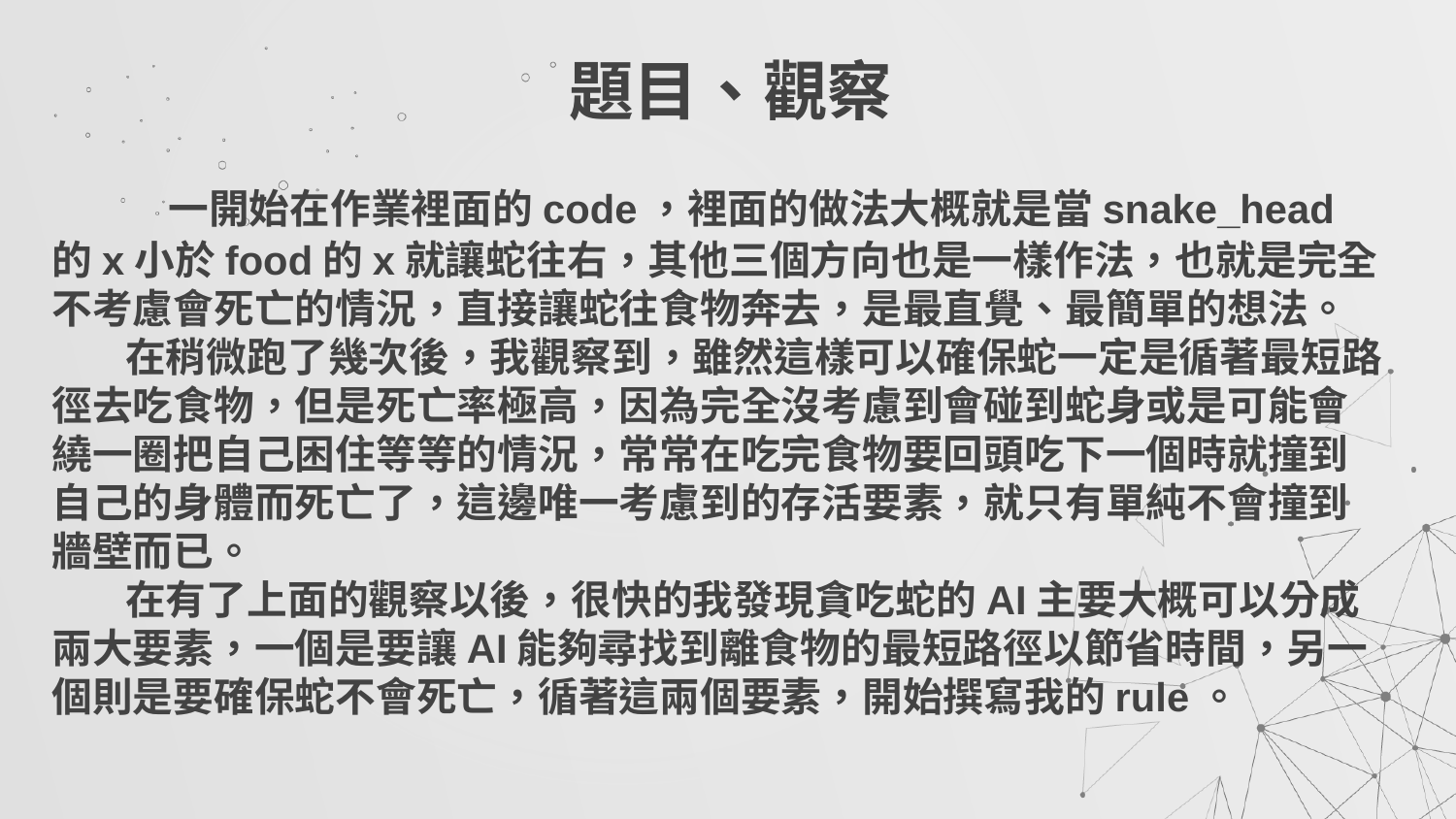

題目、觀察
# 一開始在作業裡面的code，裡面的做法大概就是當snake_head的x小於food的x就讓蛇往右，其他三個方向也是一樣作法，也就是完全不考慮會死亡的情況，直接讓蛇往食物奔去，是最直覺、最簡單的想法。 在稍微跑了幾次後，我觀察到，雖然這樣可以確保蛇一定是循著最短路徑去吃食物，但是死亡率極高，因為完全沒考慮到會碰到蛇身或是可能會繞一圈把自己困住等等的情況，常常在吃完食物要回頭吃下一個時就撞到自己的身體而死亡了，這邊唯一考慮到的存活要素，就只有單純不會撞到牆壁而已。 在有了上面的觀察以後，很快的我發現貪吃蛇的AI主要大概可以分成兩大要素，一個是要讓AI能夠尋找到離食物的最短路徑以節省時間，另一個則是要確保蛇不會死亡，循著這兩個要素，開始撰寫我的rule。